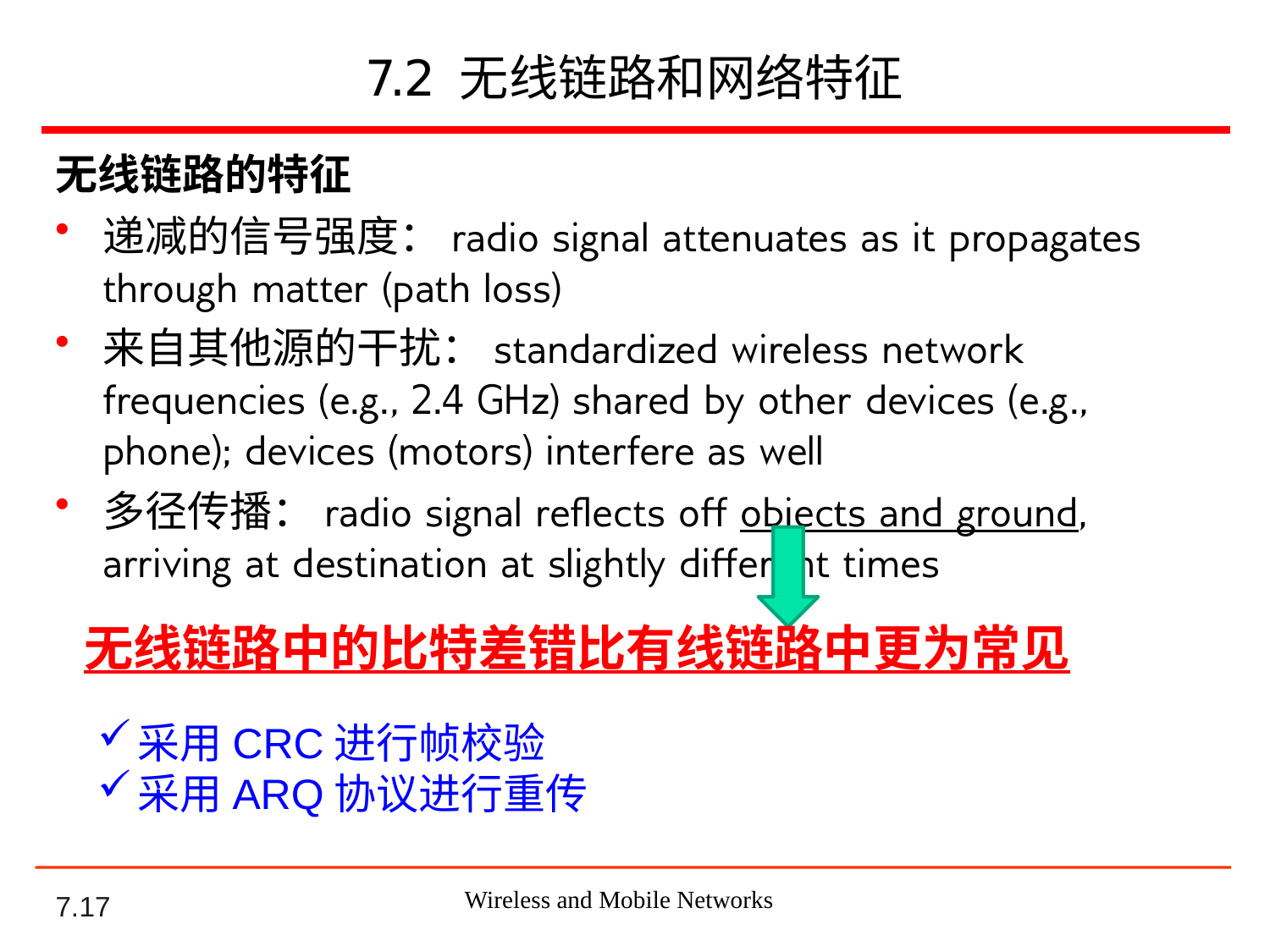

# 7.2 无线链路和网络特征
无线链路的特征
递减的信号强度：radio signal attenuates as it propagates through matter (path loss)
来自其他源的干扰：standardized wireless network frequencies (e.g., 2.4 GHz) shared by other devices (e.g., phone); devices (motors) interfere as well
多径传播：radio signal reflects off objects and ground, arriving at destination at slightly different times

无线链路中的比特差错比有线链路中更为常见
采用CRC进行帧校验
采用ARQ协议进行重传